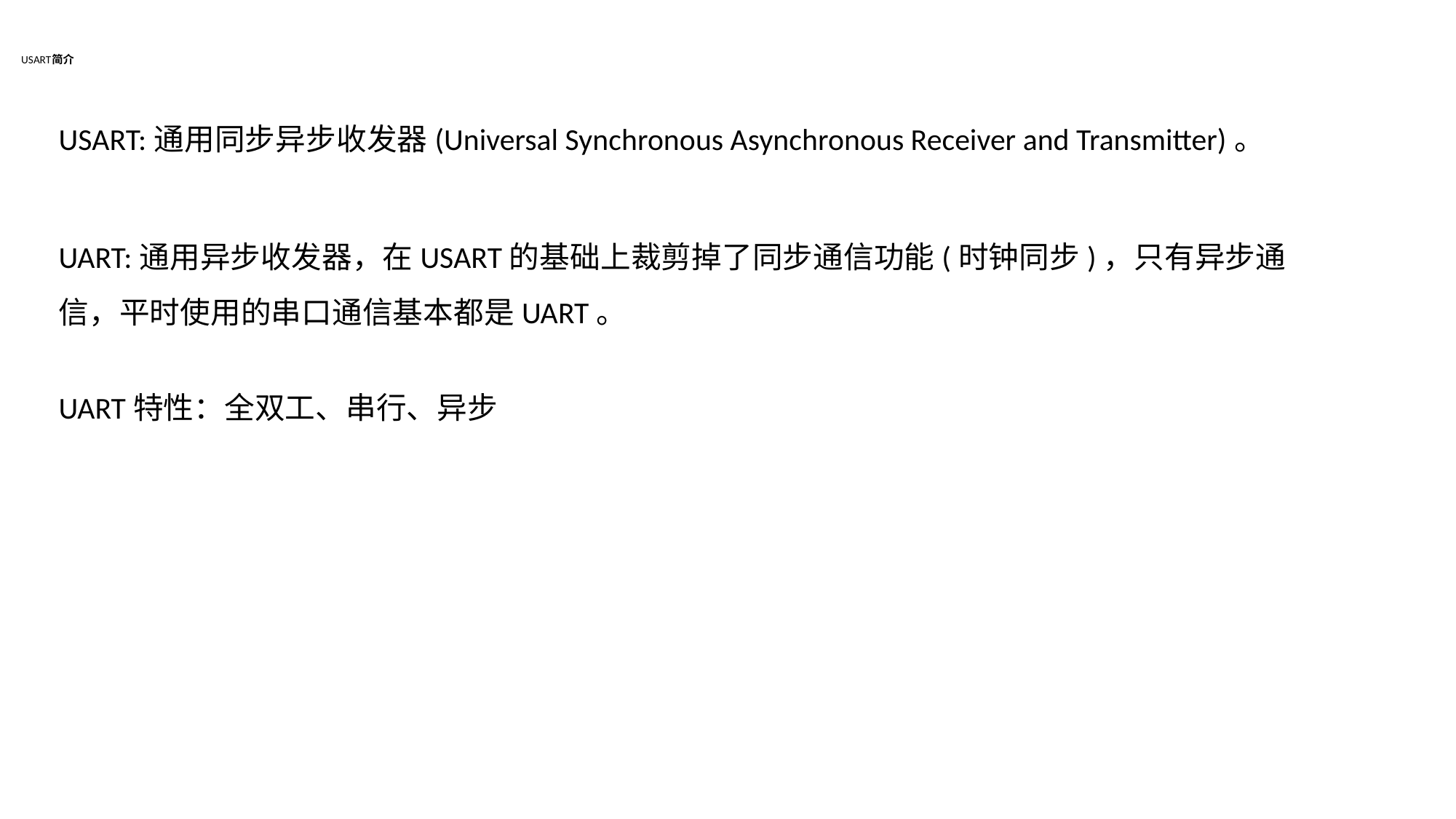

# USART简介

USART:通用同步异步收发器(Universal Synchronous Asynchronous Receiver and Transmitter)。

UART:通用异步收发器，在USART的基础上裁剪掉了同步通信功能(时钟同步)，只有异步通信，平时使用的串口通信基本都是UART。

UART特性：全双工、串行、异步

7